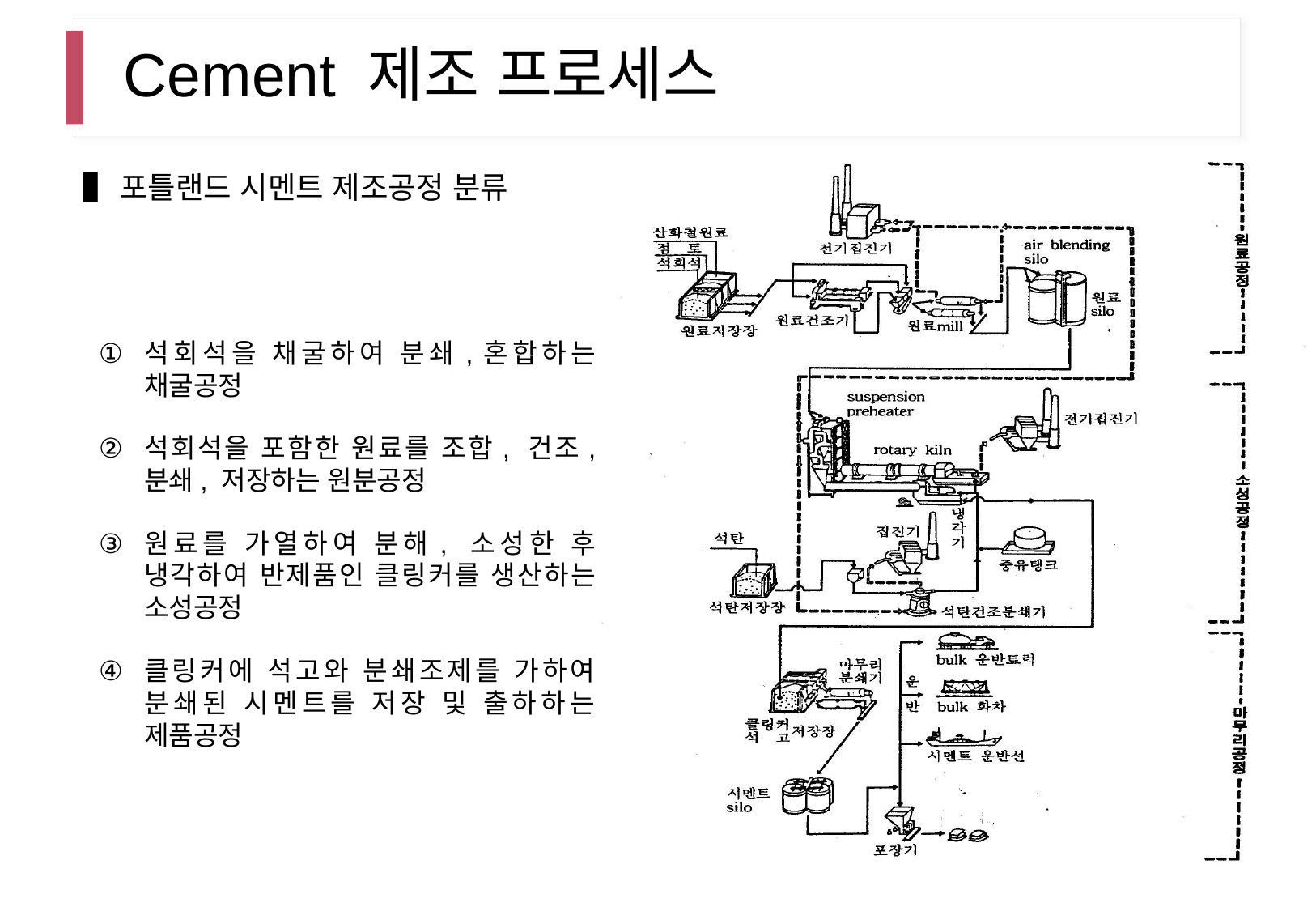

# Cement 제조 프로세스
▌포틀랜드 시멘트 제조공정 분류

석회석을 채굴하여 분쇄,혼합하는 채굴공정
석회석을 포함한 원료를 조합, 건조, 분쇄, 저장하는 원분공정
원료를 가열하여 분해, 소성한 후 냉각하여 반제품인 클링커를 생산하는 소성공정
클링커에 석고와 분쇄조제를 가하여 분쇄된 시멘트를 저장 및 출하하는 제품공정